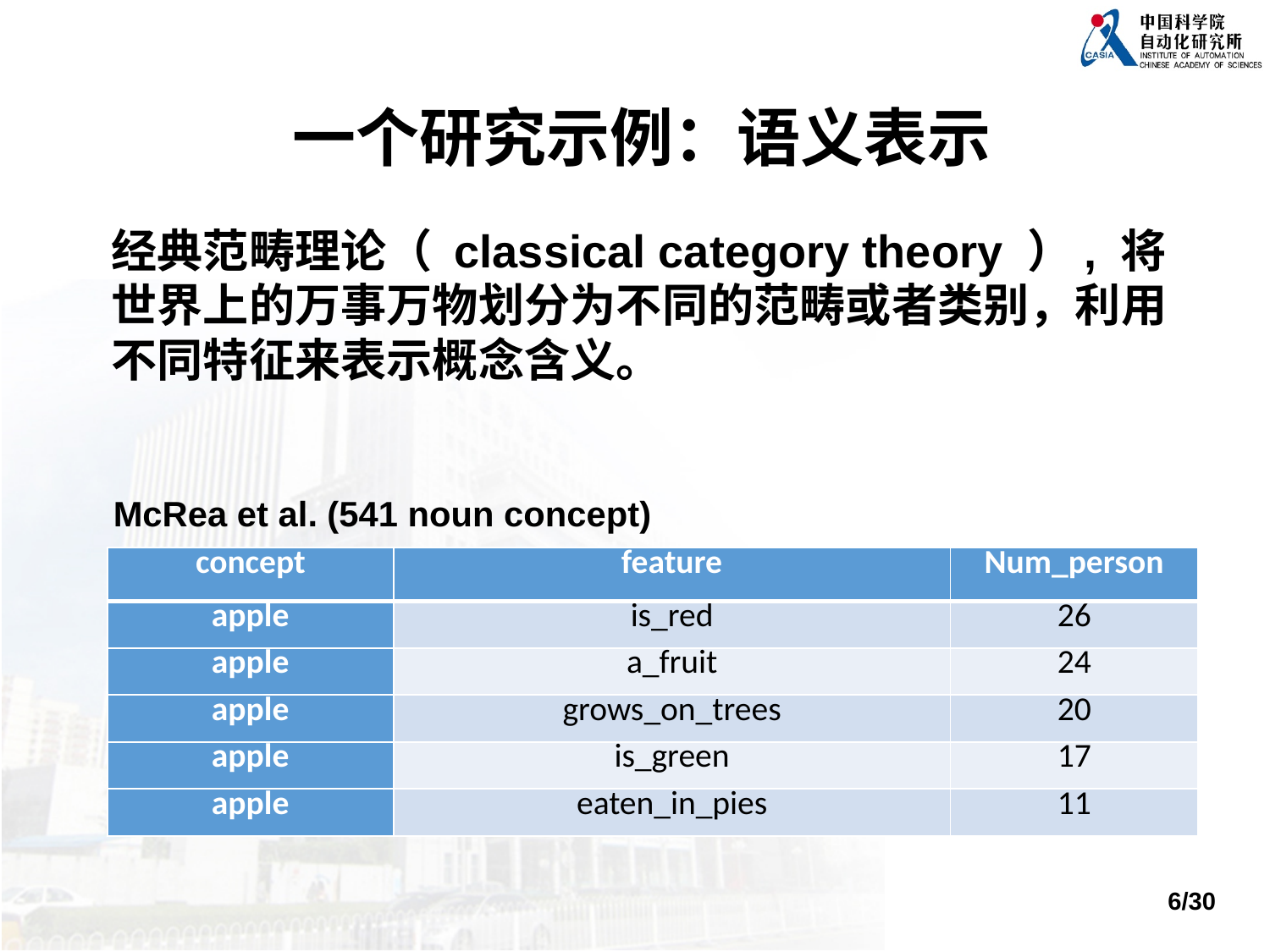

一个研究示例：语义表示
经典范畴理论（ classical category theory ）, 将世界上的万事万物划分为不同的范畴或者类别，利用不同特征来表示概念含义。
McRea et al. (541 noun concept)
| concept | feature | Num\_person |
| --- | --- | --- |
| apple | is\_red | 26 |
| apple | a\_fruit | 24 |
| apple | grows\_on\_trees | 20 |
| apple | is\_green | 17 |
| apple | eaten\_in\_pies | 11 |
6/30